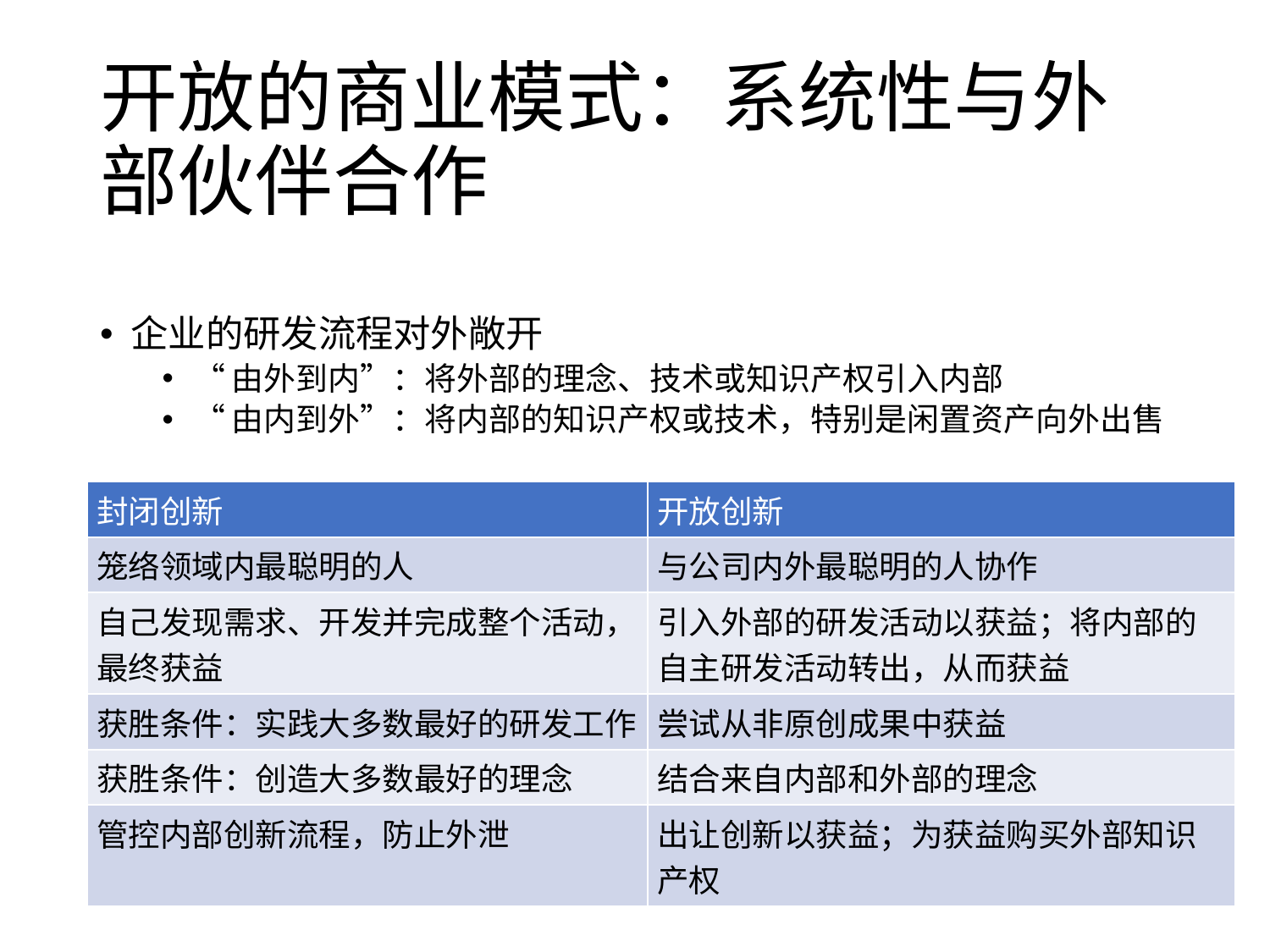

# 开放的商业模式：系统性与外部伙伴合作
企业的研发流程对外敞开
“由外到内”：将外部的理念、技术或知识产权引入内部
“由内到外”：将内部的知识产权或技术，特别是闲置资产向外出售
| 封闭创新 | 开放创新 |
| --- | --- |
| 笼络领域内最聪明的人 | 与公司内外最聪明的人协作 |
| 自己发现需求、开发并完成整个活动，最终获益 | 引入外部的研发活动以获益；将内部的自主研发活动转出，从而获益 |
| 获胜条件：实践大多数最好的研发工作 | 尝试从非原创成果中获益 |
| 获胜条件：创造大多数最好的理念 | 结合来自内部和外部的理念 |
| 管控内部创新流程，防止外泄 | 出让创新以获益；为获益购买外部知识产权 |